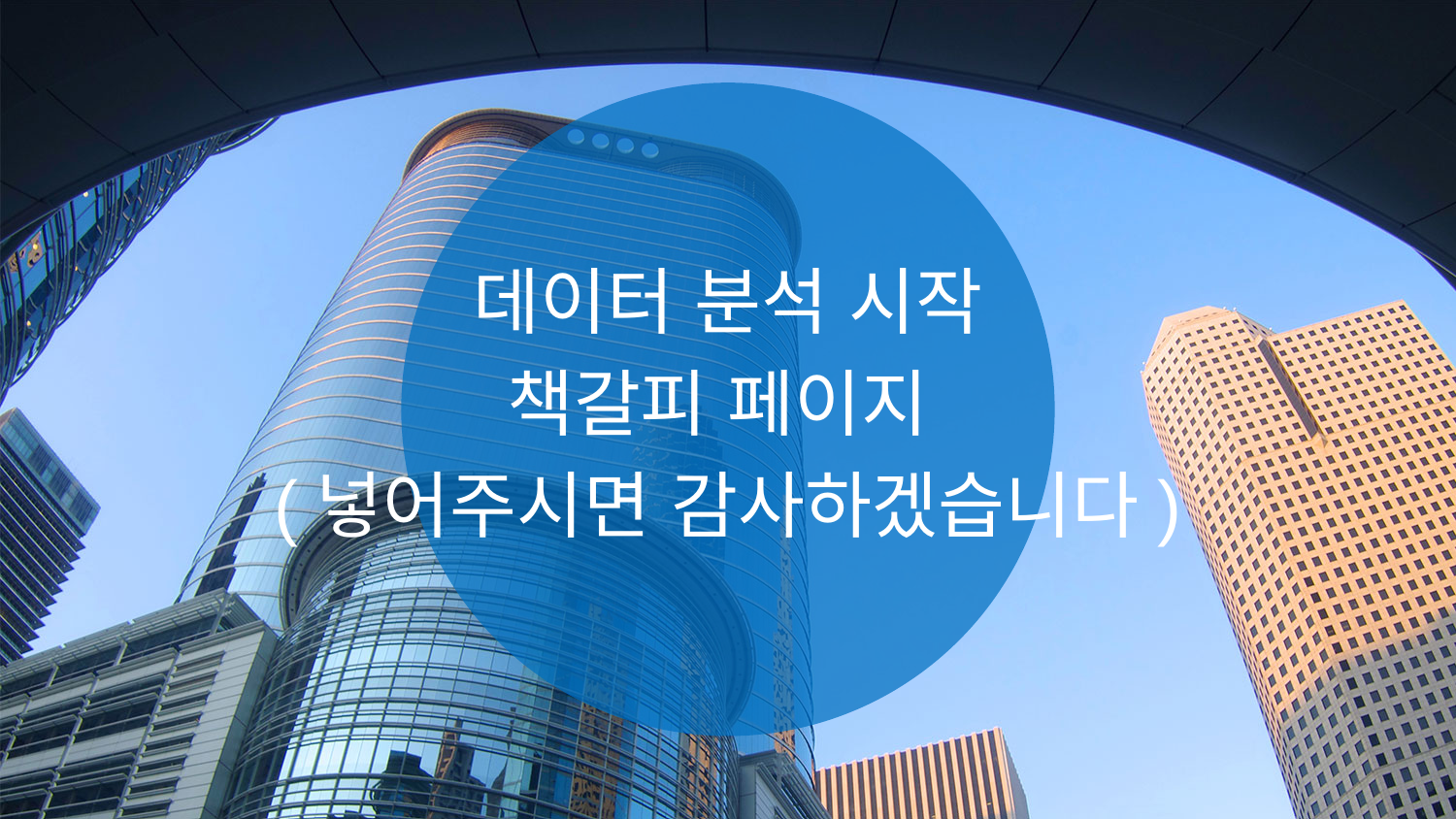

데이터 분석 시작
책갈피 페이지
(넣어주시면 감사하겠습니다)